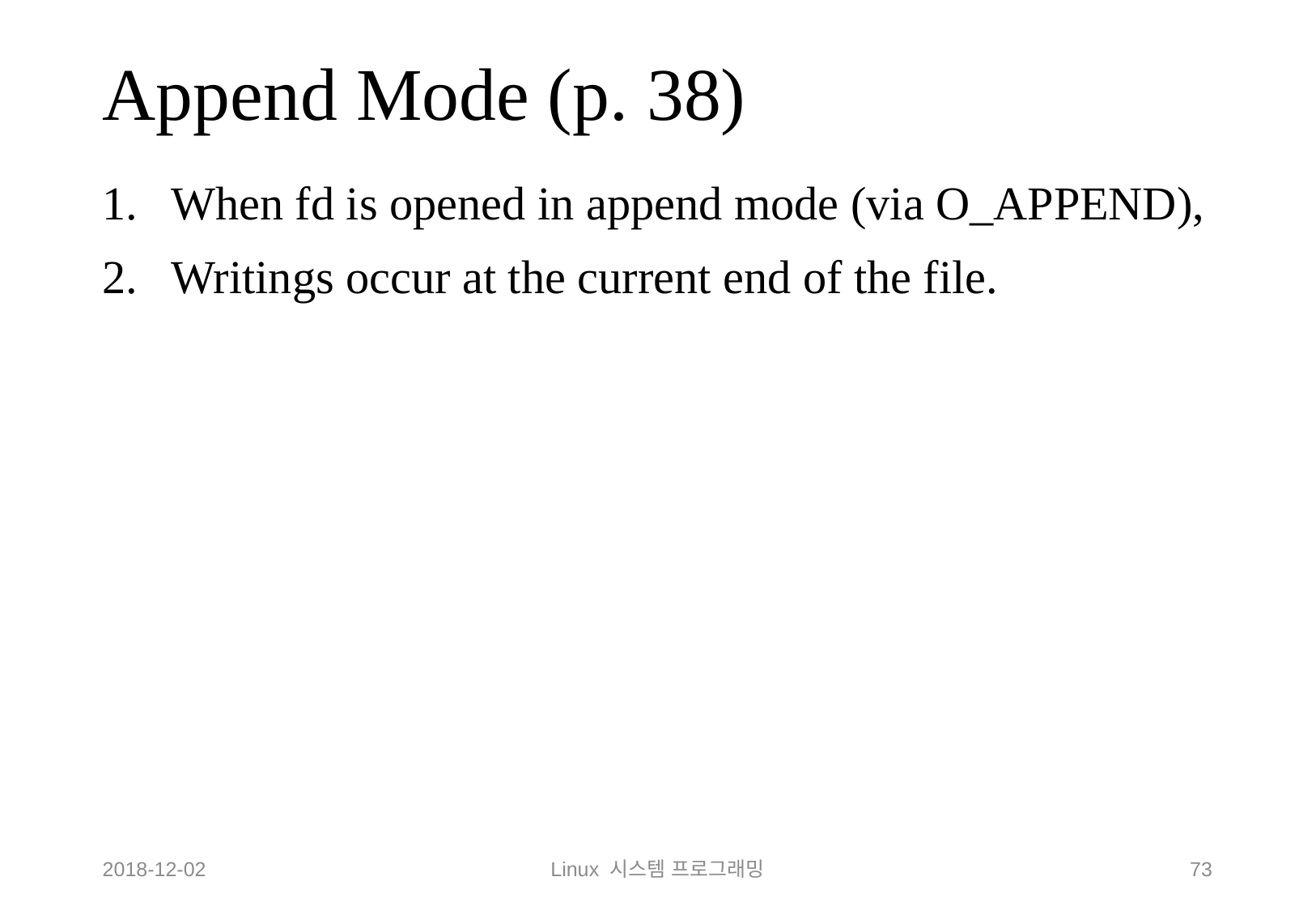

# Append Mode (p. 38)
When fd is opened in append mode (via O_APPEND),
Writings occur at the current end of the file.
2018-12-02
Linux 시스템 프로그래밍
73